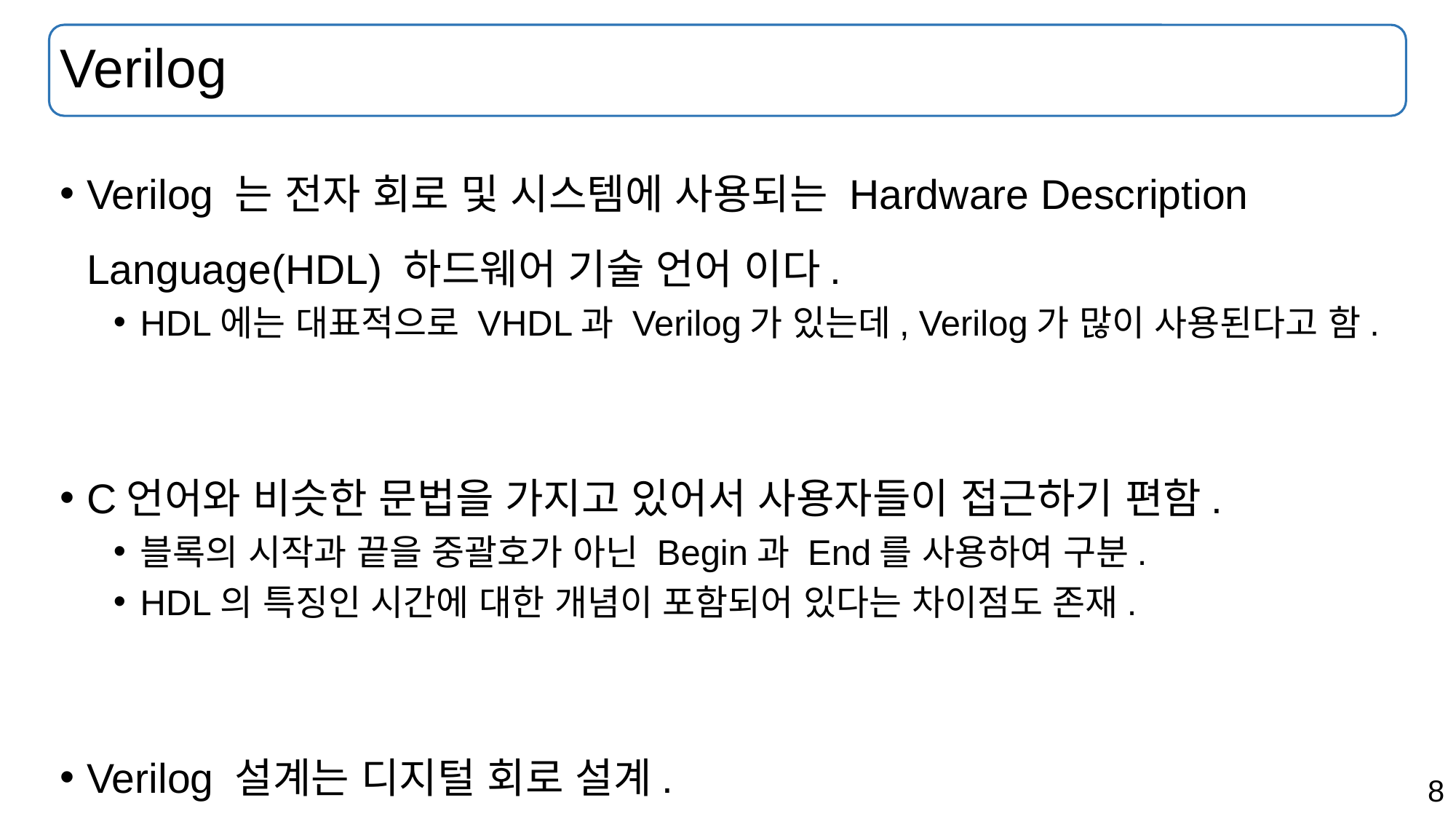

# Verilog
Verilog 는 전자 회로 및 시스템에 사용되는 Hardware Description Language(HDL) 하드웨어 기술 언어 이다.
HDL에는 대표적으로 VHDL과 Verilog가 있는데, Verilog가 많이 사용된다고 함.

C언어와 비슷한 문법을 가지고 있어서 사용자들이 접근하기 편함.
블록의 시작과 끝을 중괄호가 아닌 Begin과 End를 사용하여 구분.
HDL의 특징인 시간에 대한 개념이 포함되어 있다는 차이점도 존재.

Verilog 설계는 디지털 회로 설계.